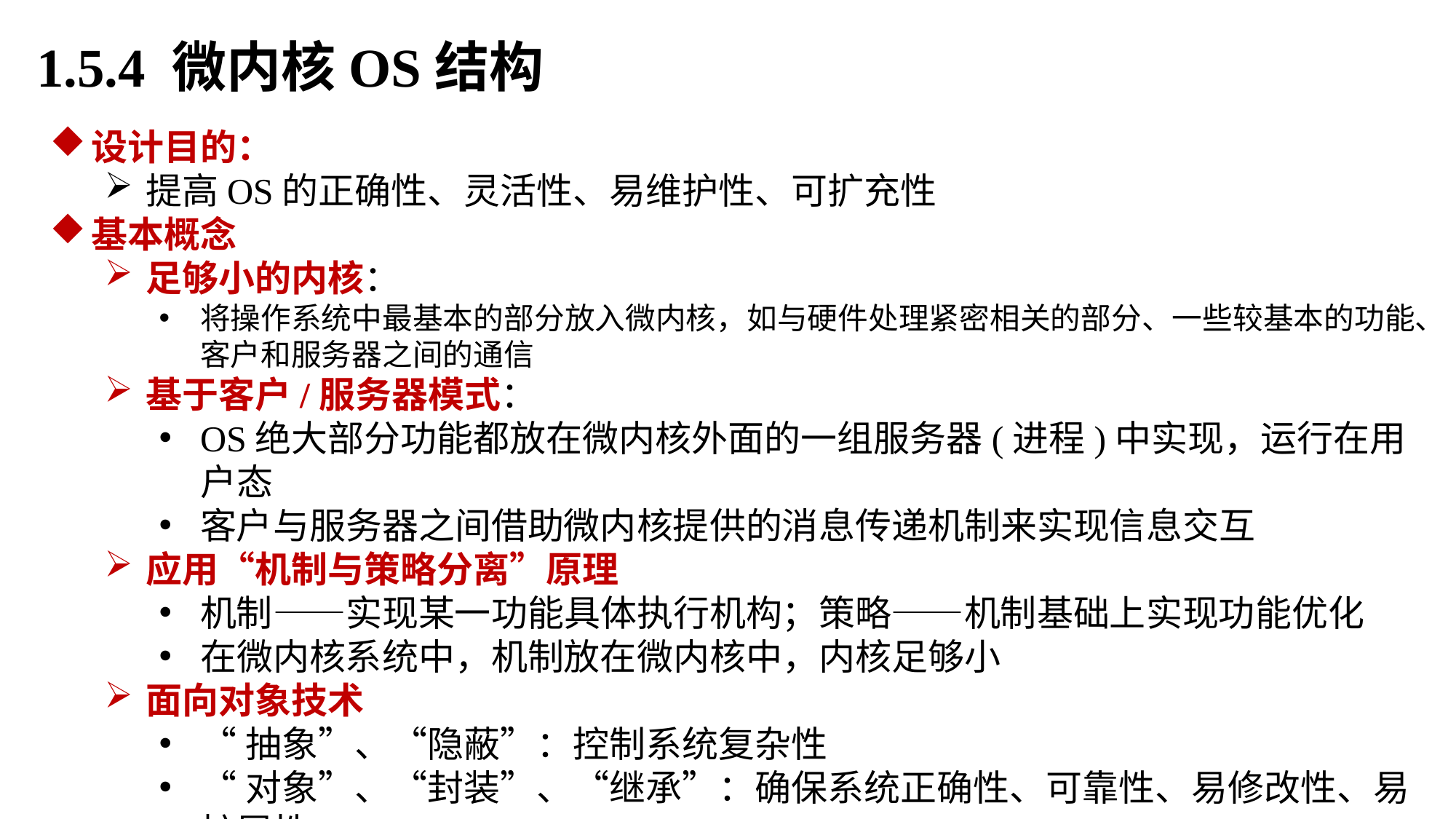

1.5.4 微内核OS结构
设计目的：
提高OS的正确性、灵活性、易维护性、可扩充性
基本概念
足够小的内核：
将操作系统中最基本的部分放入微内核，如与硬件处理紧密相关的部分、一些较基本的功能、客户和服务器之间的通信
基于客户/服务器模式：
OS绝大部分功能都放在微内核外面的一组服务器(进程)中实现，运行在用户态
客户与服务器之间借助微内核提供的消息传递机制来实现信息交互
应用“机制与策略分离”原理
机制——实现某一功能具体执行机构；策略——机制基础上实现功能优化
在微内核系统中，机制放在微内核中，内核足够小
面向对象技术
“抽象”、“隐蔽”：控制系统复杂性
“对象”、“封装”、“继承”：确保系统正确性、可靠性、易修改性、易扩展性